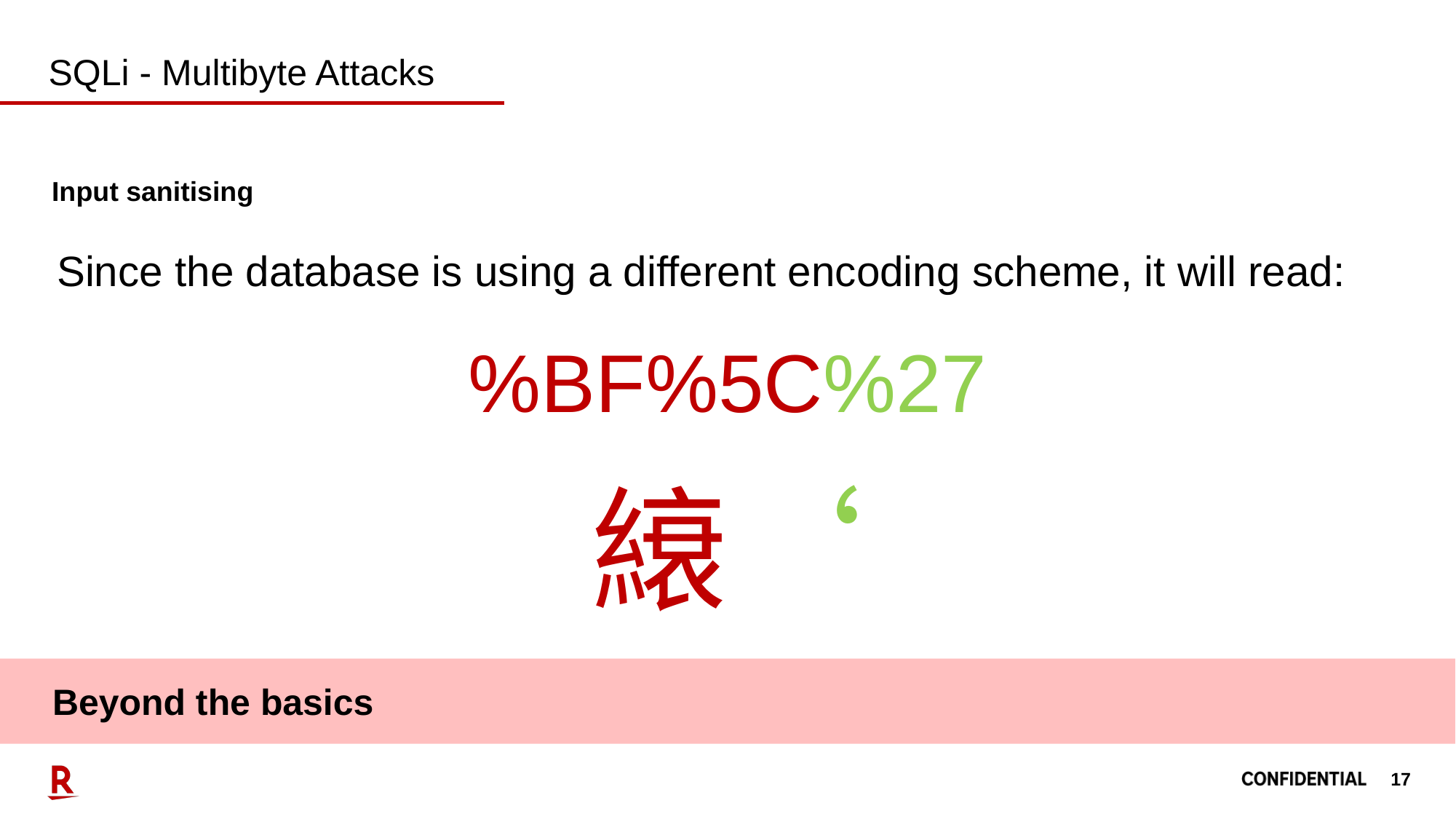

# SQLi - Multibyte Attacks
Input sanitising
Since the database is using a different encoding scheme, it will read:
%BF%5C%27
縗‘

Beyond the basics